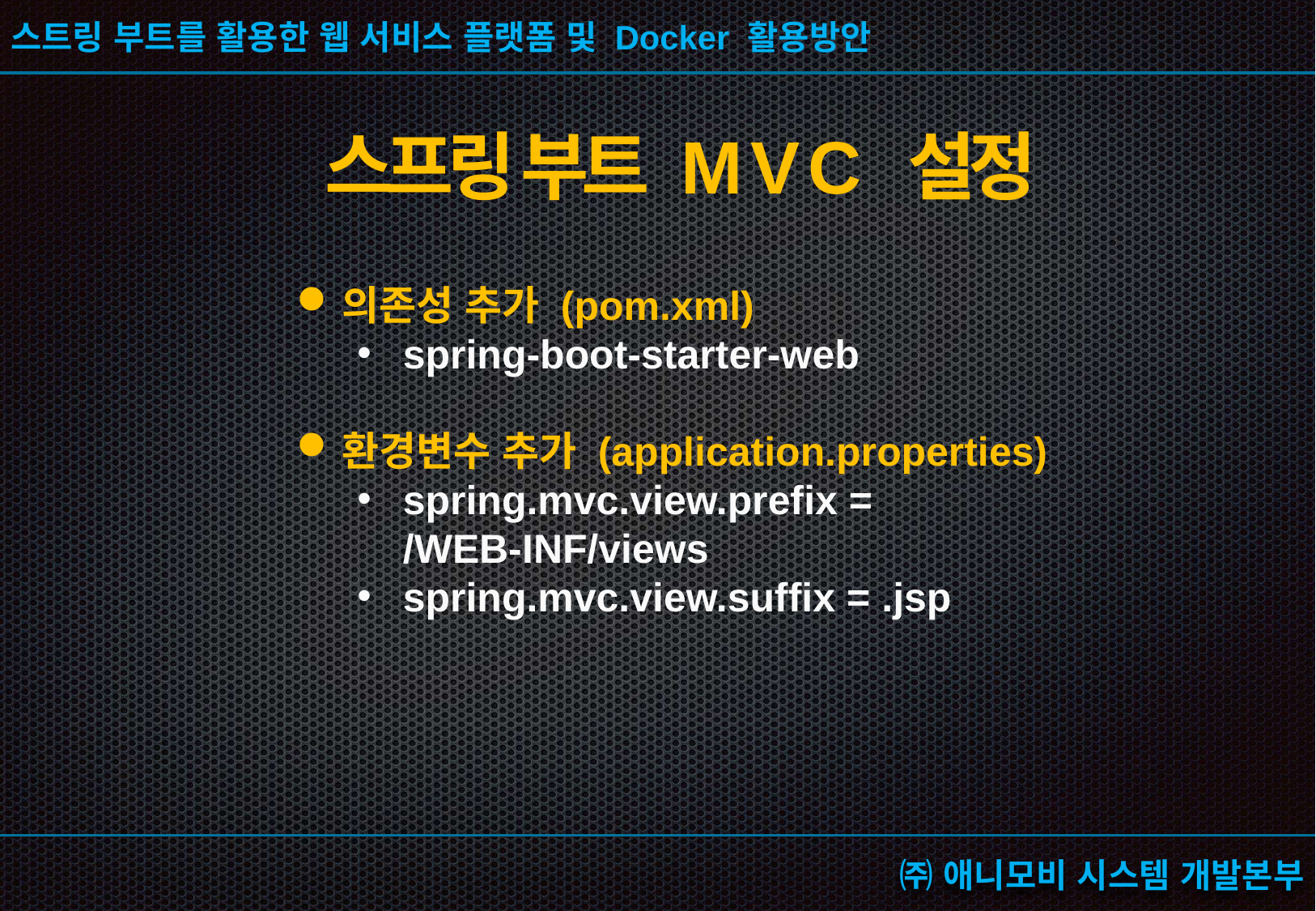

# 스프링 부트 MVC 설정
의존성 추가 (pom.xml)
spring-boot-starter-web

환경변수 추가 (application.properties)
spring.mvc.view.prefix = /WEB-INF/views
spring.mvc.view.suffix = .jsp